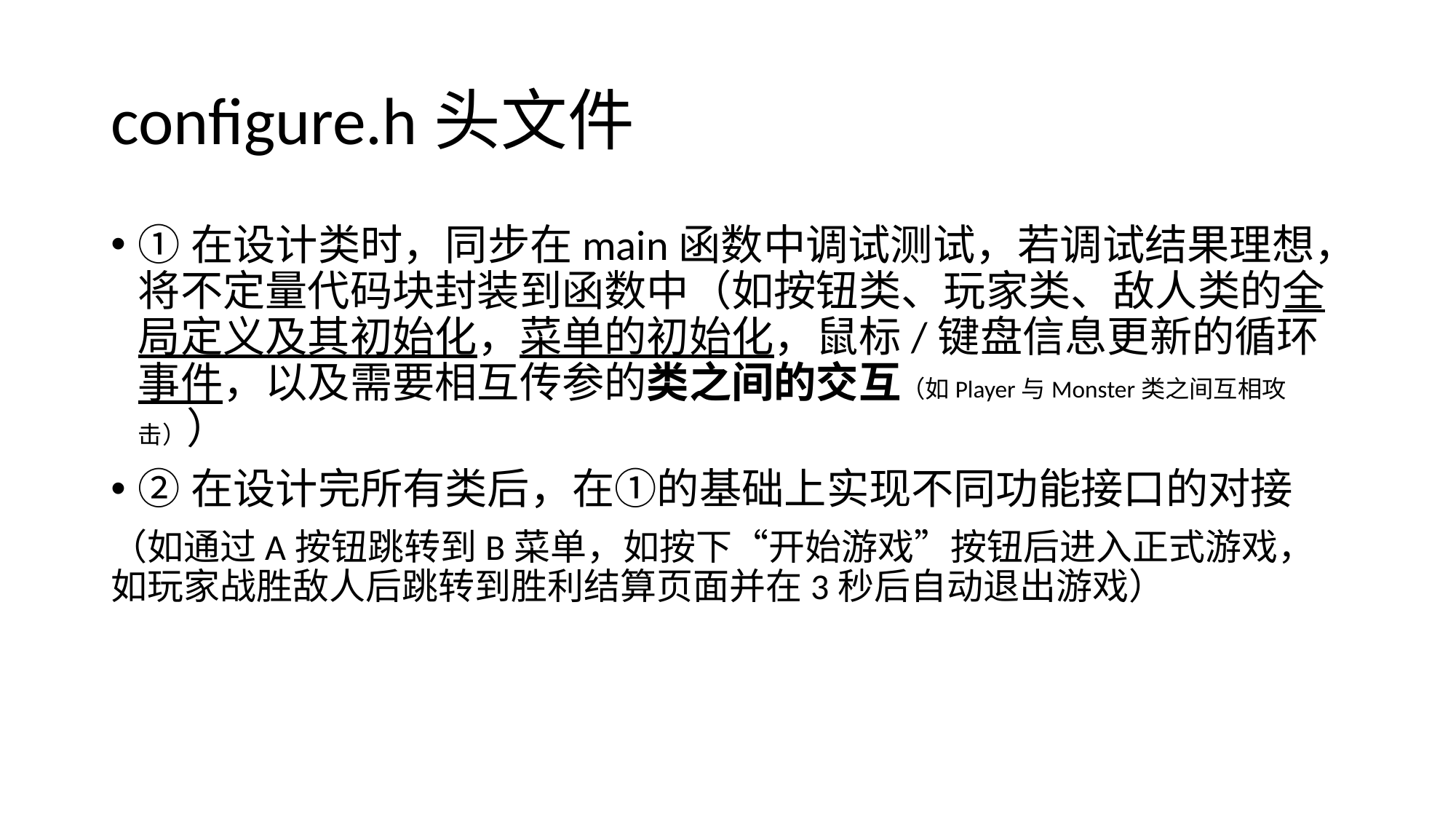

# configure.h头文件
①在设计类时，同步在main函数中调试测试，若调试结果理想，将不定量代码块封装到函数中（如按钮类、玩家类、敌人类的全局定义及其初始化，菜单的初始化，鼠标/键盘信息更新的循环事件，以及需要相互传参的类之间的交互（如Player与Monster类之间互相攻击））
②在设计完所有类后，在①的基础上实现不同功能接口的对接
（如通过A按钮跳转到B菜单，如按下“开始游戏”按钮后进入正式游戏，如玩家战胜敌人后跳转到胜利结算页面并在3秒后自动退出游戏）